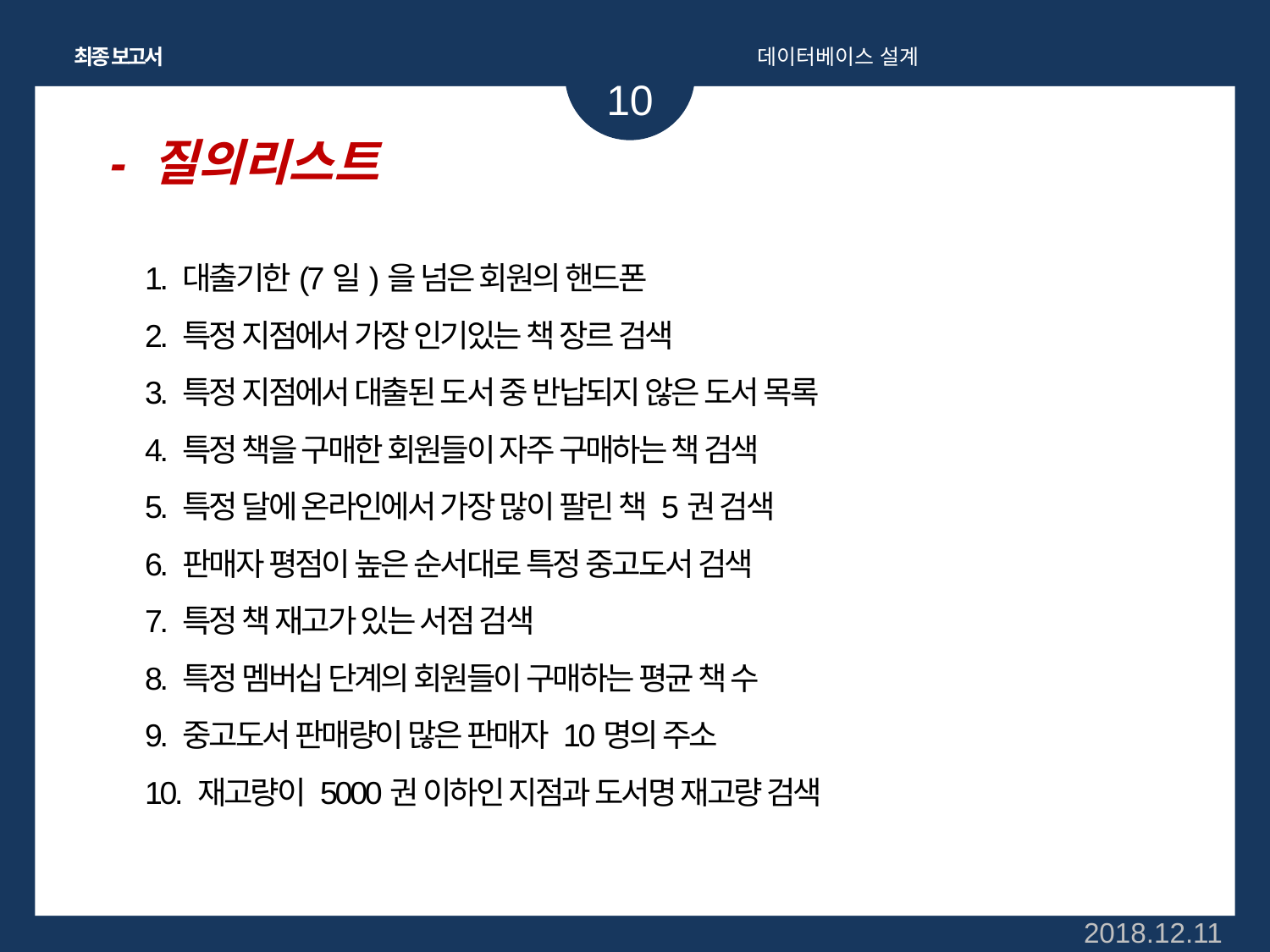

최종 보고서
데이터베이스 설계
10

- 질의리스트
1. 대출기한(7일)을 넘은 회원의 핸드폰
2. 특정 지점에서 가장 인기있는 책 장르 검색
3. 특정 지점에서 대출된 도서 중 반납되지 않은 도서 목록
4. 특정 책을 구매한 회원들이 자주 구매하는 책 검색
5. 특정 달에 온라인에서 가장 많이 팔린 책 5권 검색
6. 판매자 평점이 높은 순서대로 특정 중고도서 검색
7. 특정 책 재고가 있는 서점 검색
8. 특정 멤버십 단계의 회원들이 구매하는 평균 책 수
9. 중고도서 판매량이 많은 판매자 10명의 주소
10. 재고량이 5000권 이하인 지점과 도서명 재고량 검색
2018.12.11